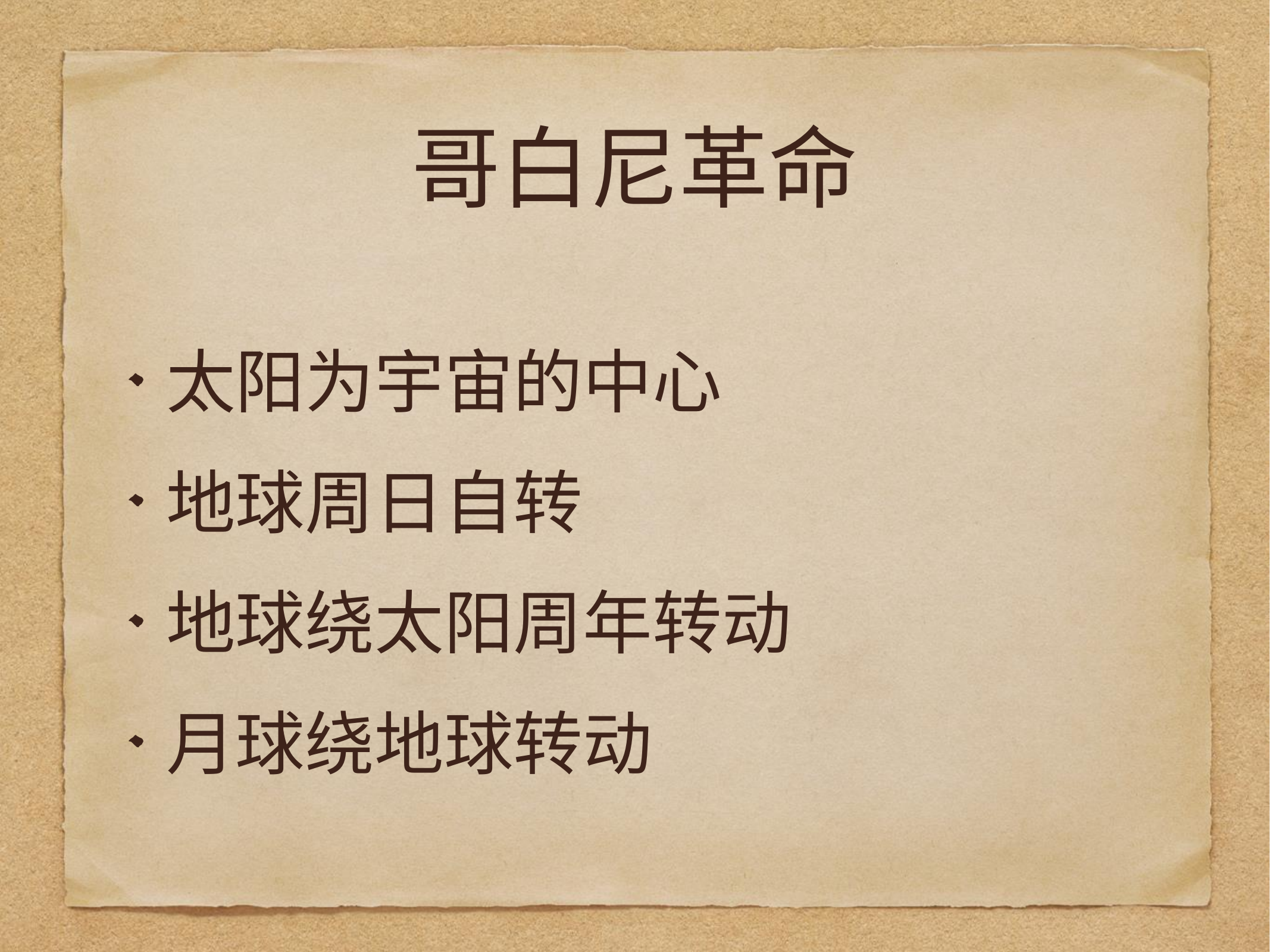

# 哥白尼革命
太阳为宇宙的中心
地球周日自转
地球绕太阳周年转动
月球绕地球转动